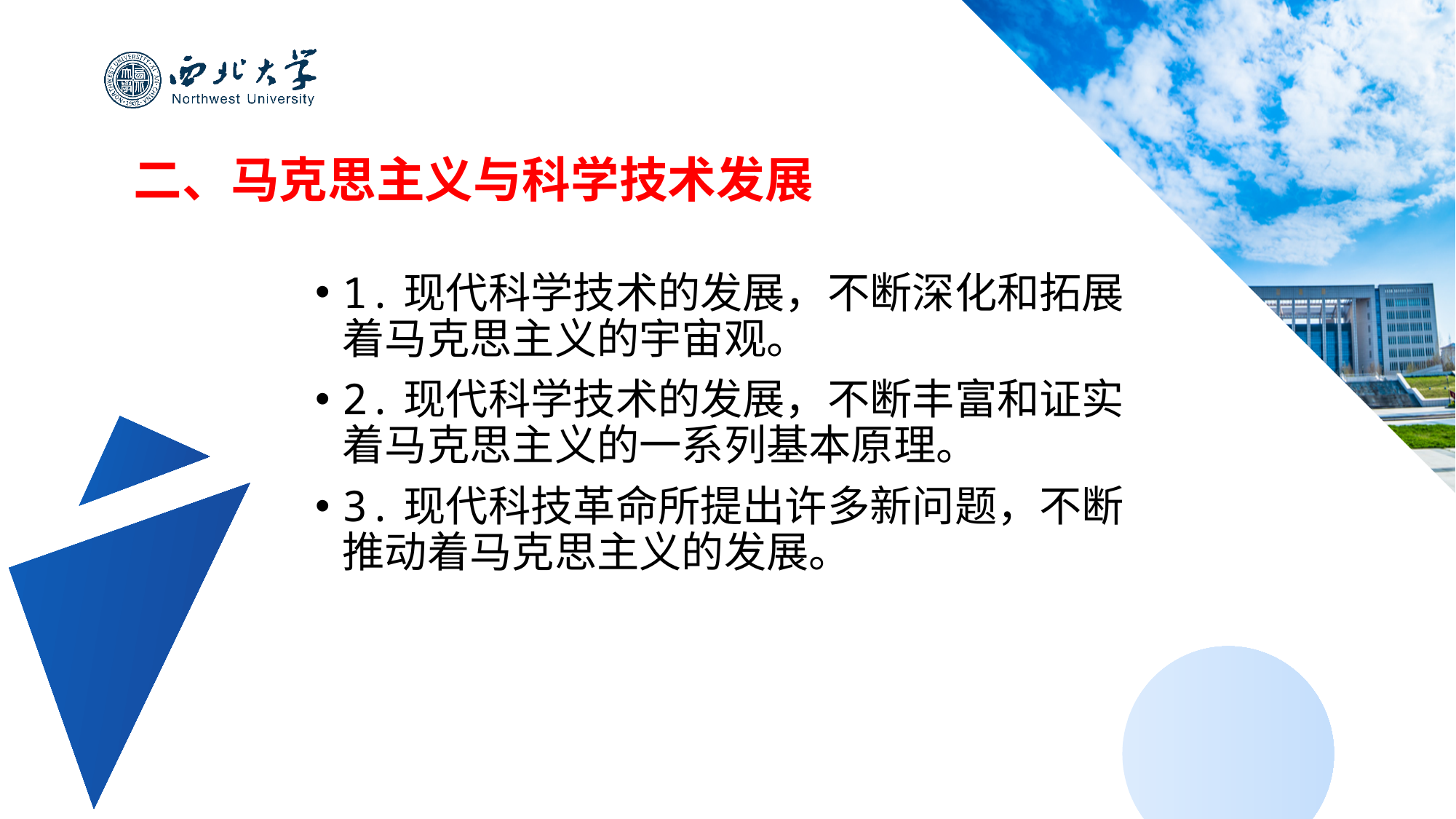

二、马克思主义与科学技术发展

1.现代科学技术的发展，不断深化和拓展着马克思主义的宇宙观。
2.现代科学技术的发展，不断丰富和证实着马克思主义的一系列基本原理。
3.现代科技革命所提出许多新问题，不断推动着马克思主义的发展。